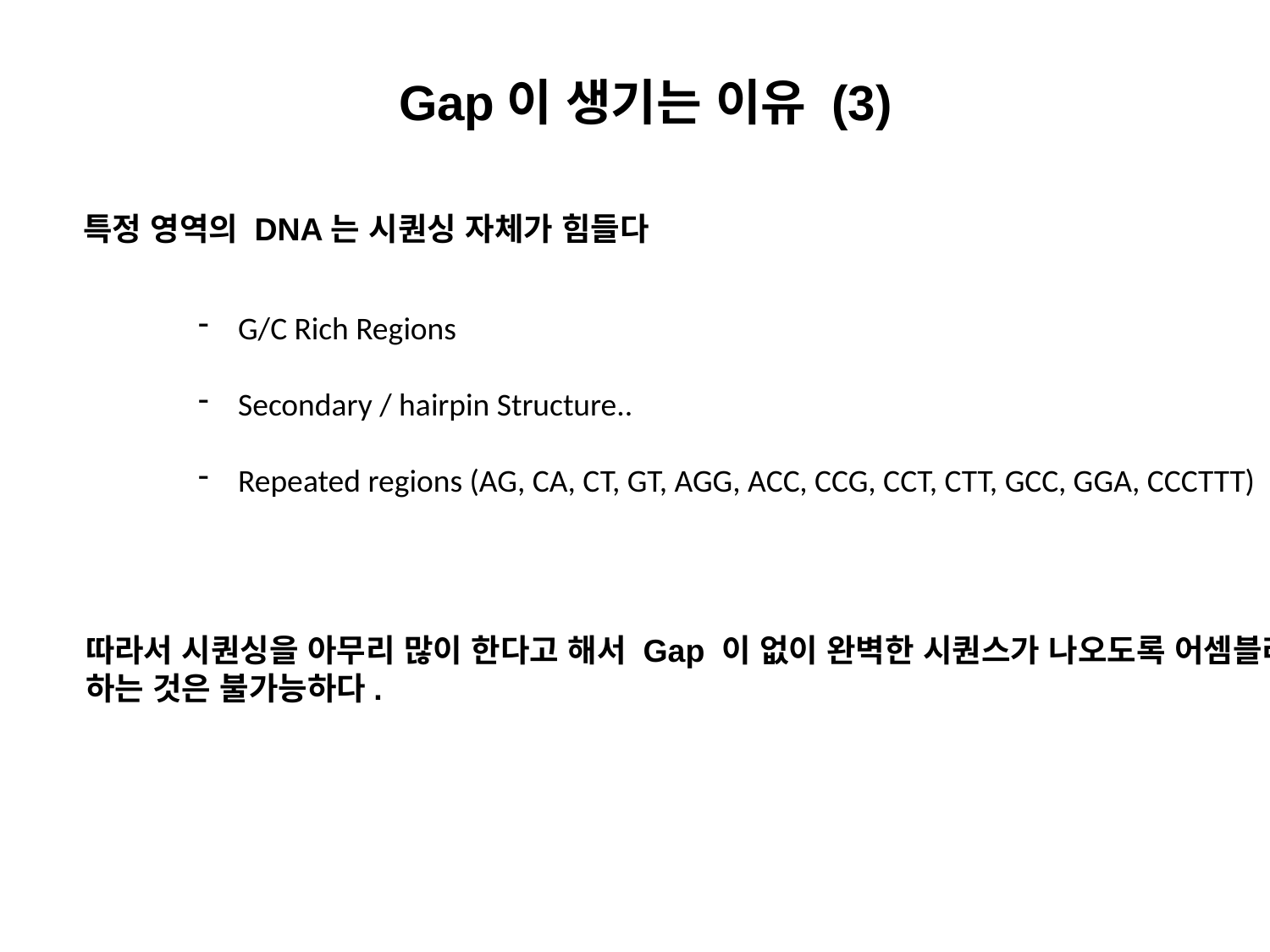

# Gap이 생기는 이유 (3)
특정 영역의 DNA는 시퀀싱 자체가 힘들다

G/C Rich Regions

Secondary / hairpin Structure..

Repeated regions (AG, CA, CT, GT, AGG, ACC, CCG, CCT, CTT, GCC, GGA, CCCTTT)
따라서 시퀀싱을 아무리 많이 한다고 해서 Gap 이 없이 완벽한 시퀀스가 나오도록 어셈블리
하는 것은 불가능하다.